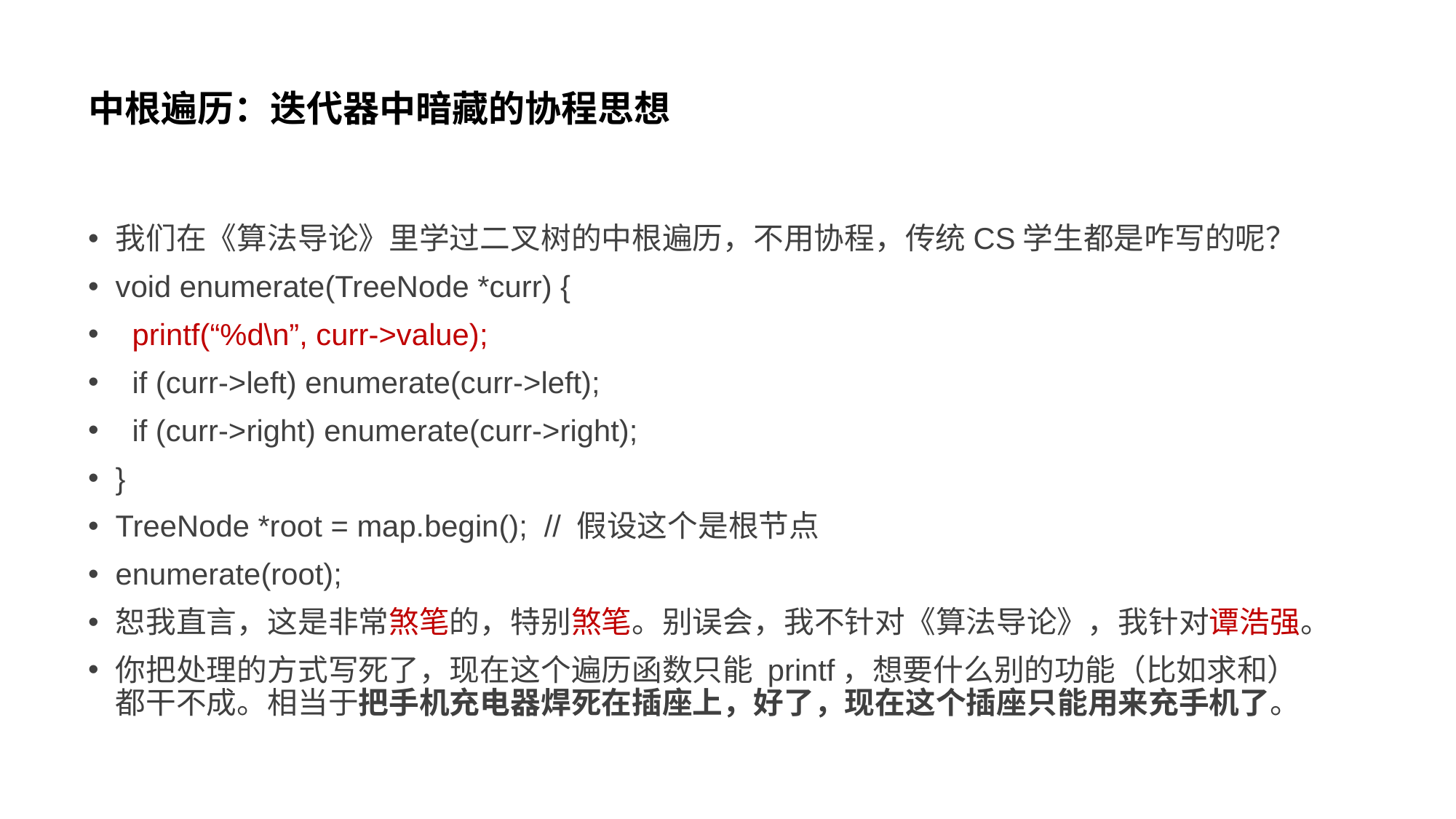

# 中根遍历：迭代器中暗藏的协程思想
我们在《算法导论》里学过二叉树的中根遍历，不用协程，传统CS学生都是咋写的呢？
void enumerate(TreeNode *curr) {
  printf(“%d\n”, curr->value);
  if (curr->left) enumerate(curr->left);
  if (curr->right) enumerate(curr->right);
}
TreeNode *root = map.begin();  // 假设这个是根节点
enumerate(root);
恕我直言，这是非常煞笔的，特别煞笔。别误会，我不针对《算法导论》，我针对谭浩强。
你把处理的方式写死了，现在这个遍历函数只能 printf，想要什么别的功能（比如求和）都干不成。相当于把手机充电器焊死在插座上，好了，现在这个插座只能用来充手机了。